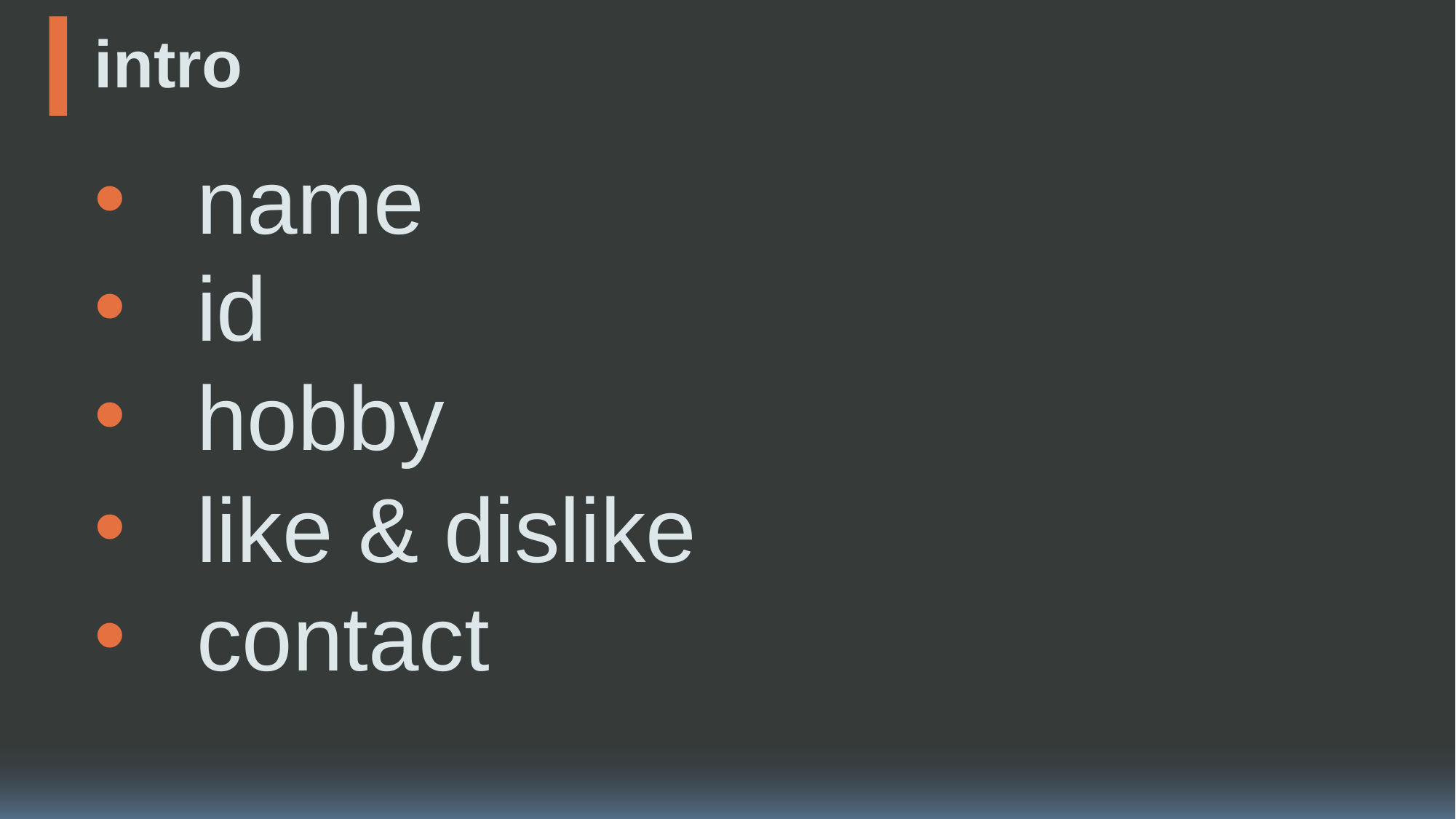

# intro
address
: 708-1225
  岡山県津山市西下 556-1
name
id
phone
: 090-7948-3722
hobby
mail
: sueda.takahito@gmail.com
like & dislike
contact